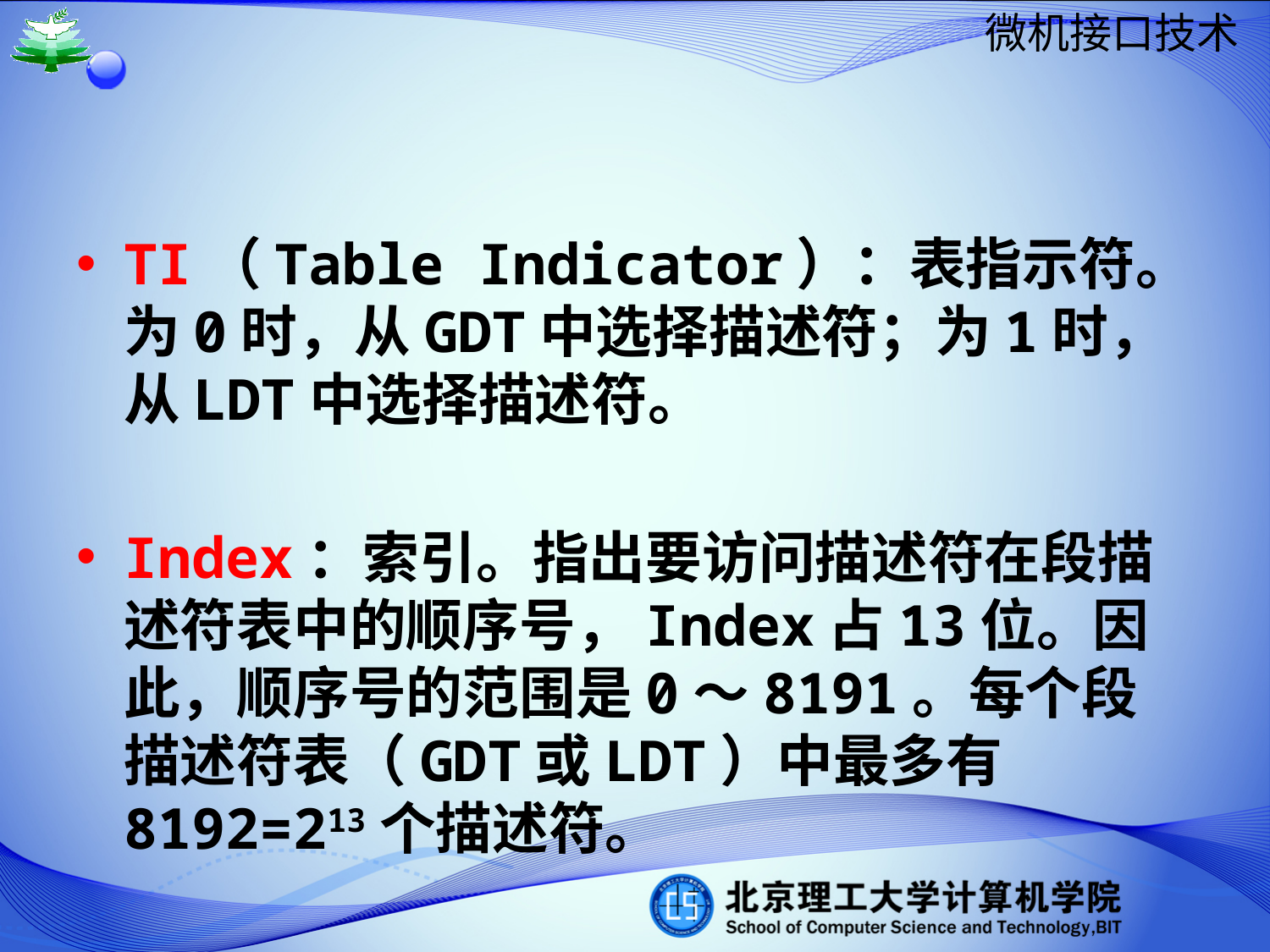

TI（Table Indicator）：表指示符。为0时，从GDT中选择描述符；为1时，从LDT中选择描述符。

Index：索引。指出要访问描述符在段描述符表中的顺序号，Index占13位。因此，顺序号的范围是0～8191。每个段描述符表（GDT或LDT）中最多有8192=213个描述符。